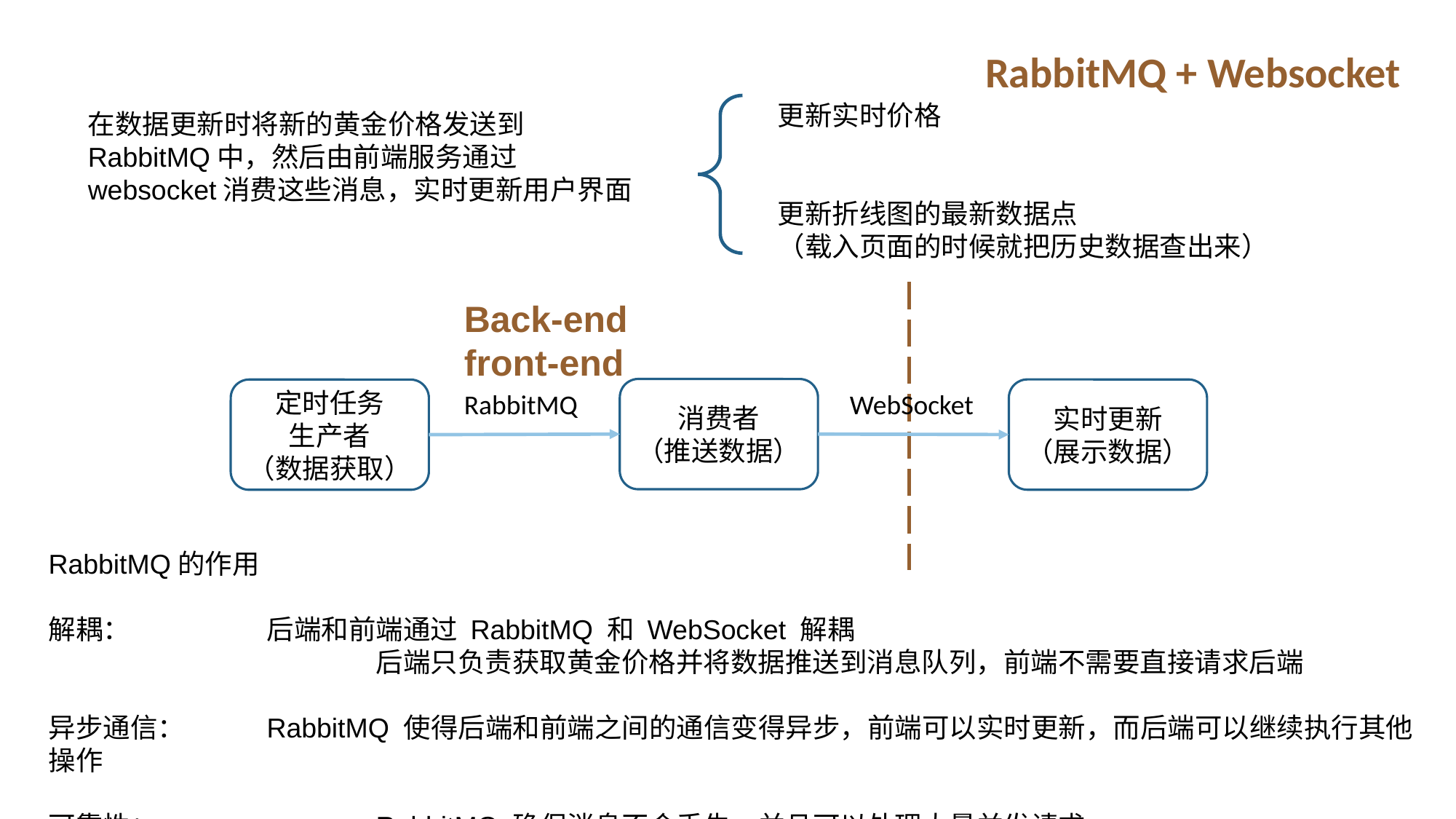

RabbitMQ + Websocket
更新实时价格

更新折线图的最新数据点
（载入页面的时候就把历史数据查出来）

在数据更新时将新的黄金价格发送到RabbitMQ中，然后由前端服务通过websocket消费这些消息，实时更新用户界面
Back-end							front-end
消费者
（推送数据）
实时更新
（展示数据）
定时任务
生产者
（数据获取）
WebSocket
RabbitMQ
RabbitMQ的作用

解耦：		后端和前端通过 RabbitMQ 和 WebSocket 解耦
			后端只负责获取黄金价格并将数据推送到消息队列，前端不需要直接请求后端

异步通信：	RabbitMQ 使得后端和前端之间的通信变得异步，前端可以实时更新，而后端可以继续执行其他操作

可靠性：		RabbitMQ 确保消息不会丢失，并且可以处理大量并发请求